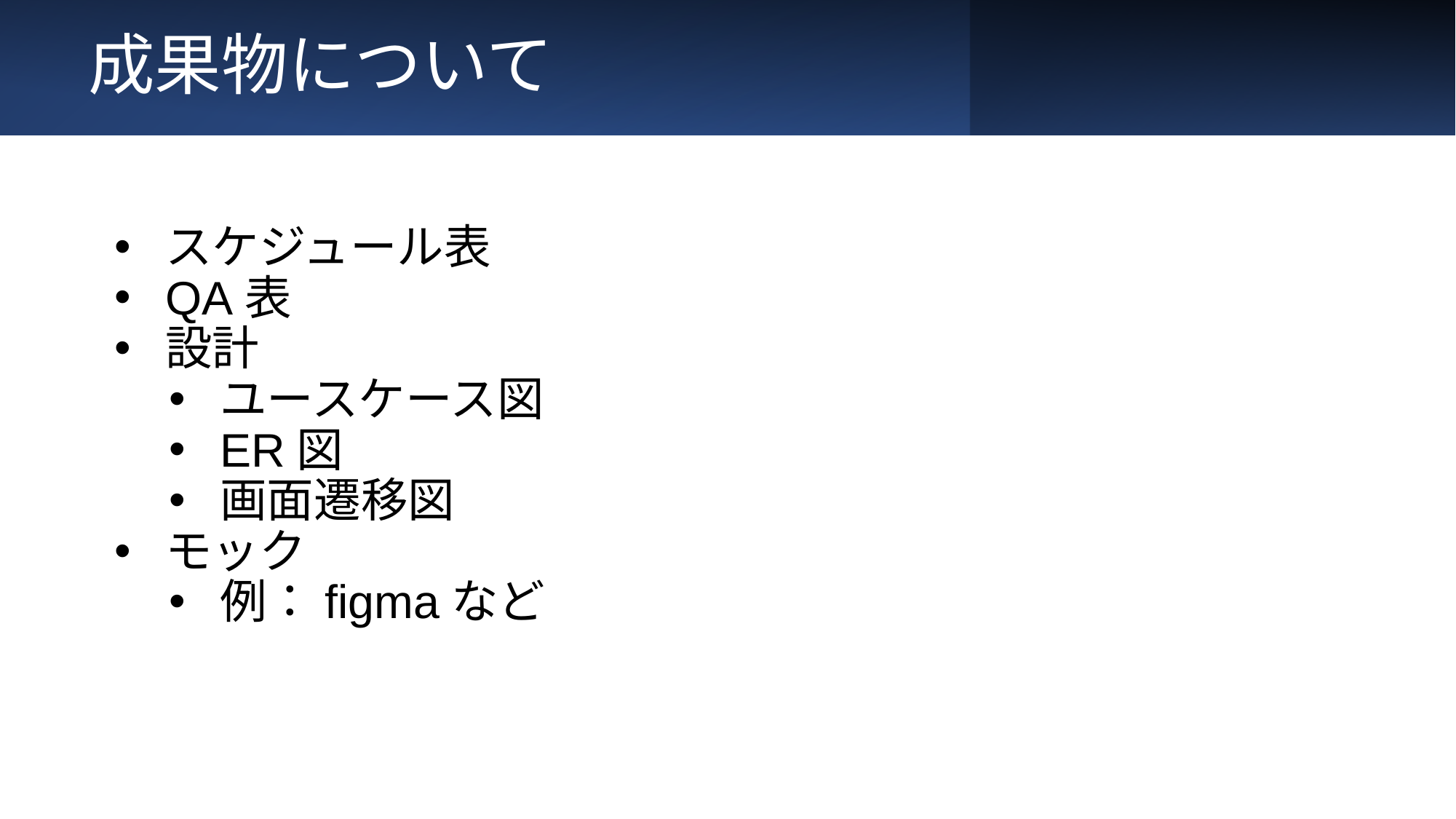

# 成果物について
スケジュール表
QA表
設計
ユースケース図
ER図
画面遷移図
モック
例：figmaなど